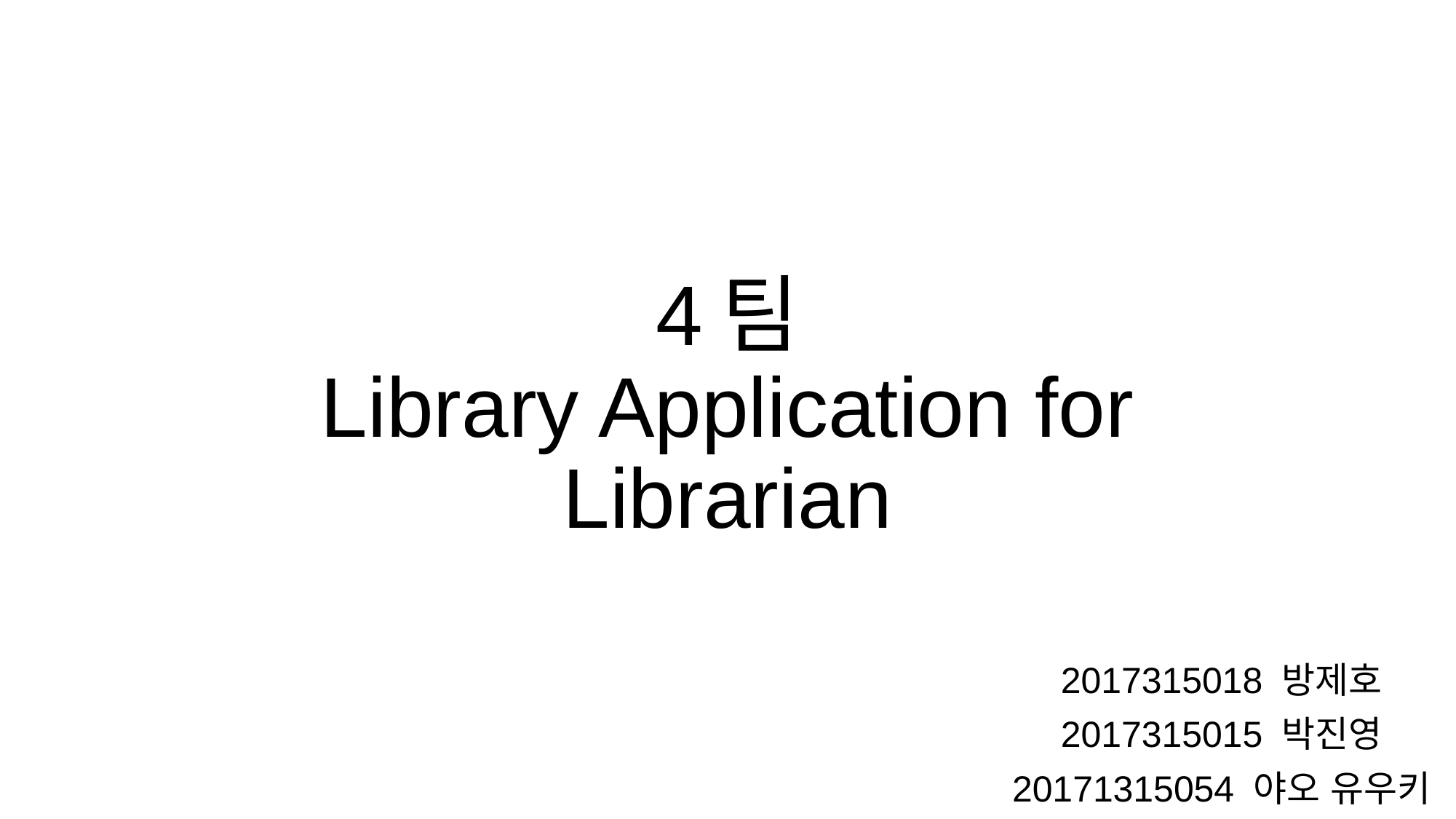

# 4팀 Library Application for Librarian
2017315018 방제호
2017315015 박진영
20171315054 야오 유우키